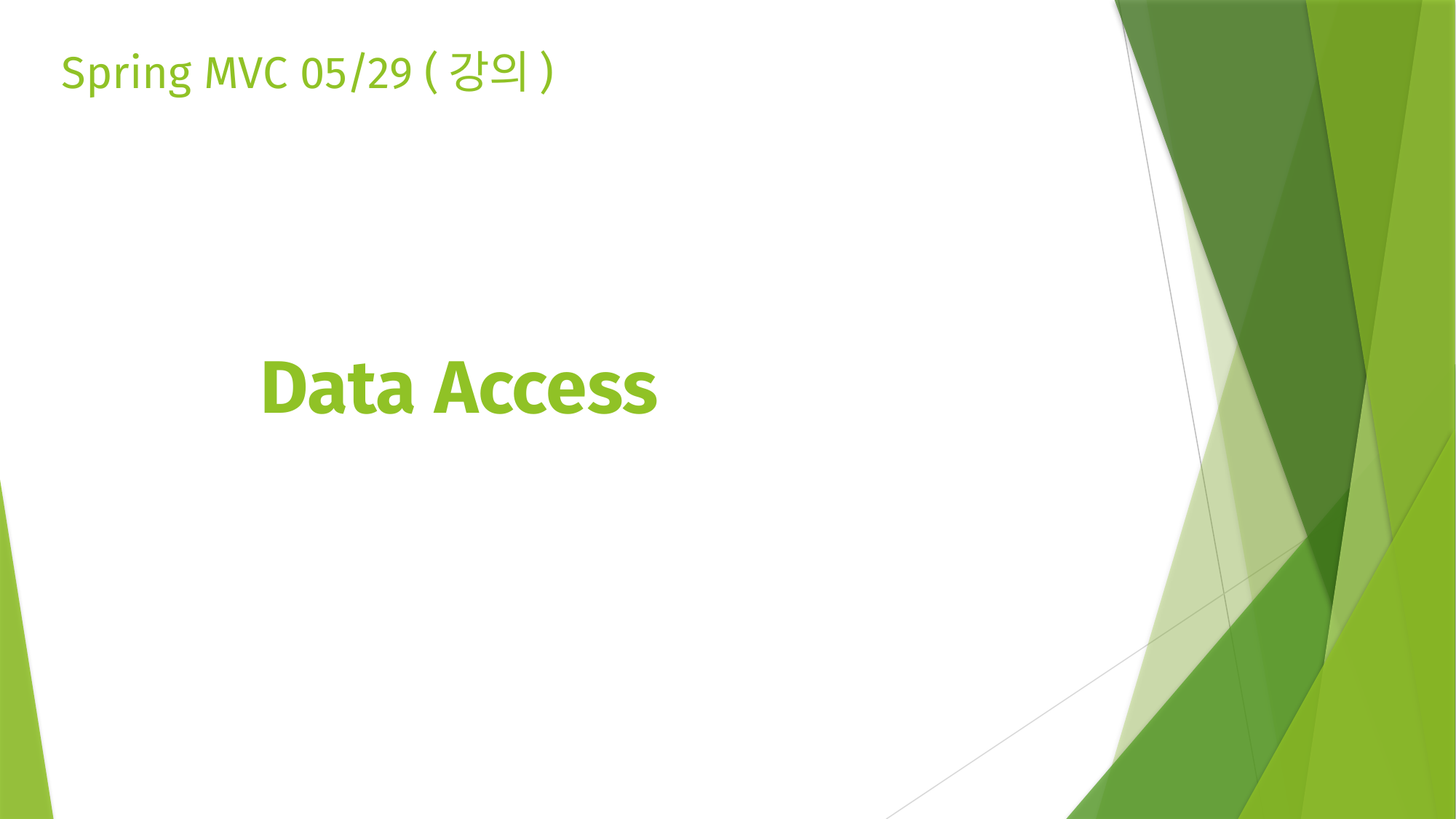

# Spring MVC 05/29 (강의)
Data Access